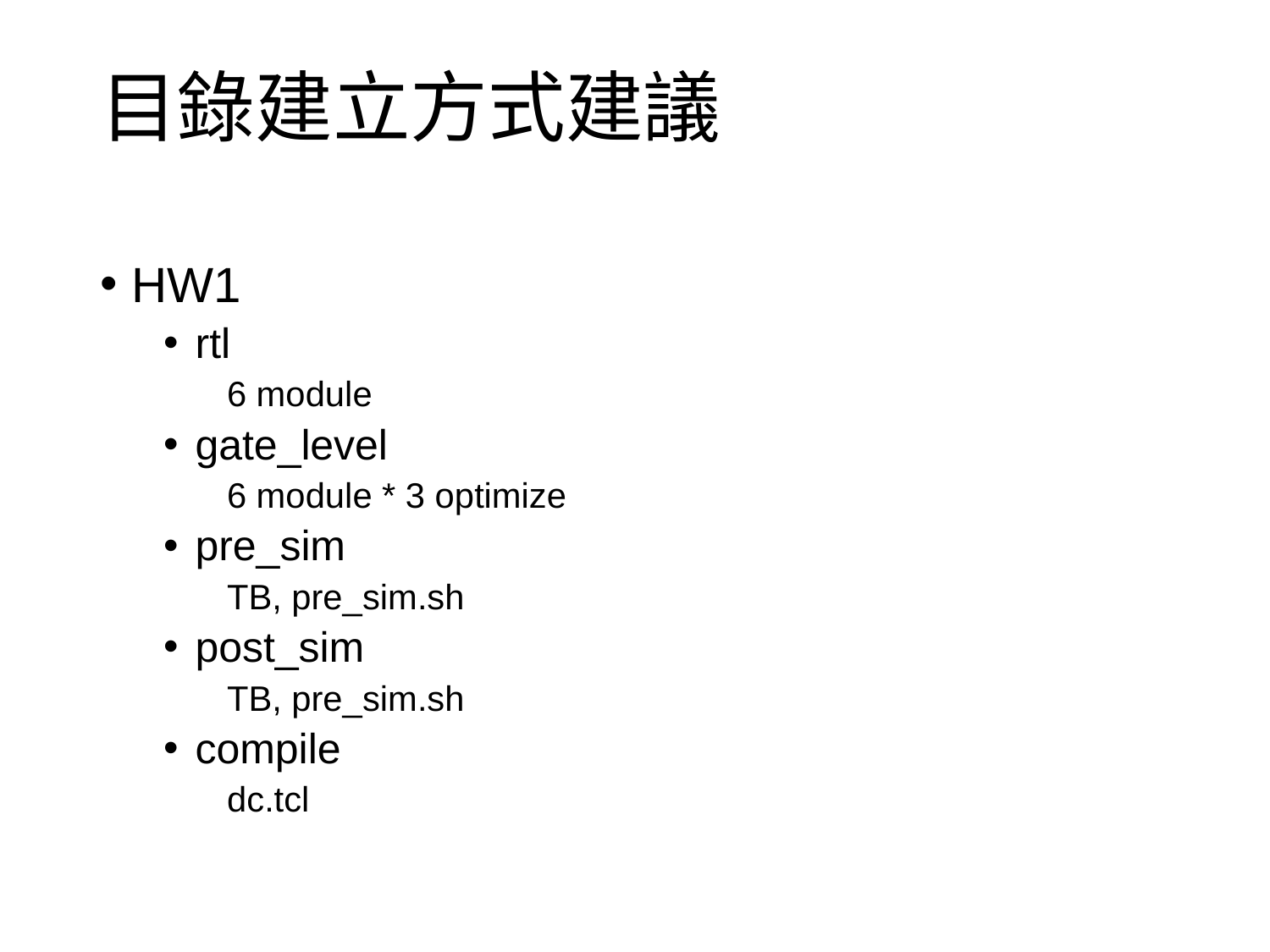

# 目錄建立方式建議
HW1
rtl
6 module
gate_level
6 module * 3 optimize
pre_sim
TB, pre_sim.sh
post_sim
TB, pre_sim.sh
compile
dc.tcl